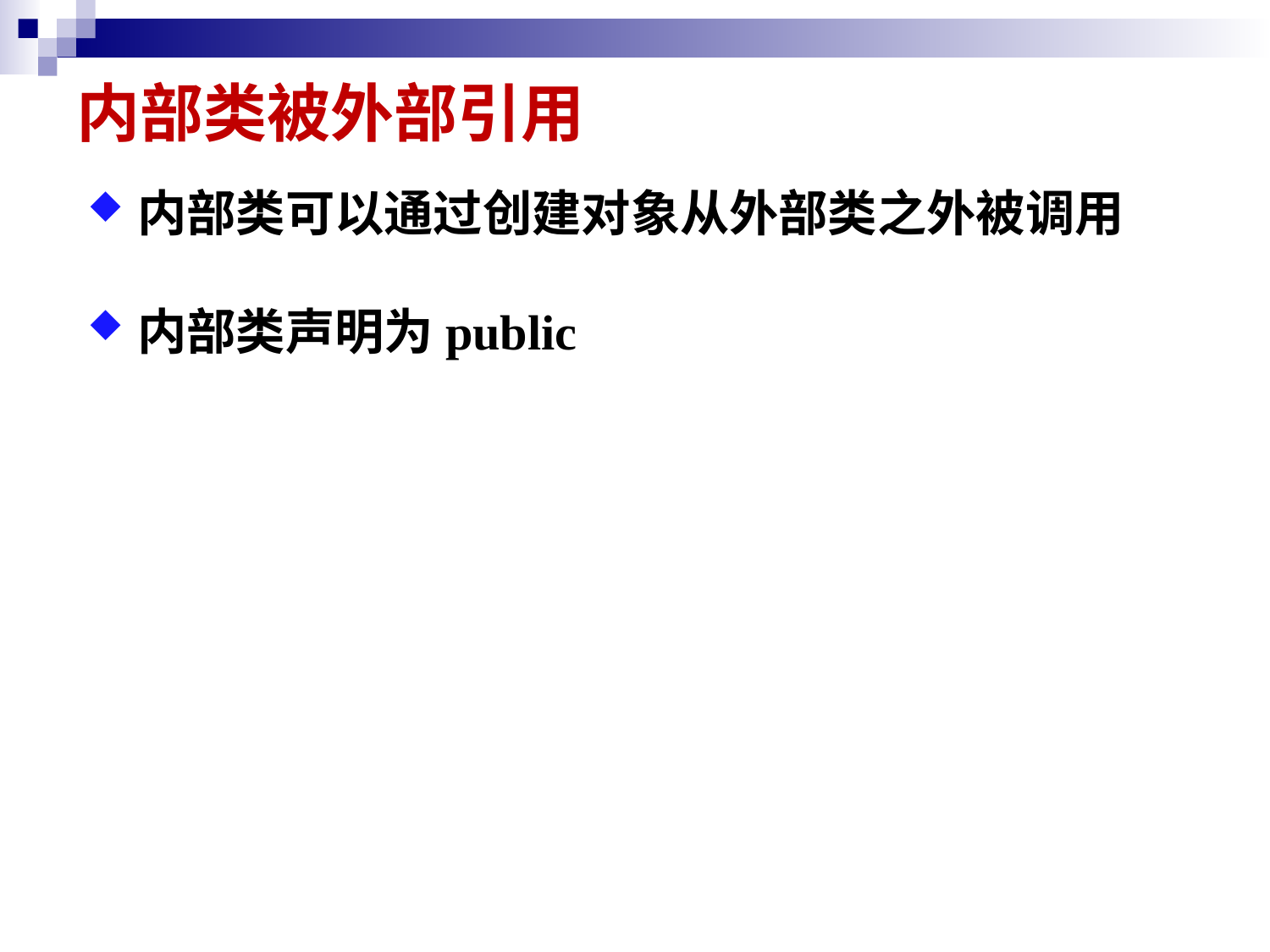

# 内部类被外部引用
内部类可以通过创建对象从外部类之外被调用

内部类声明为public